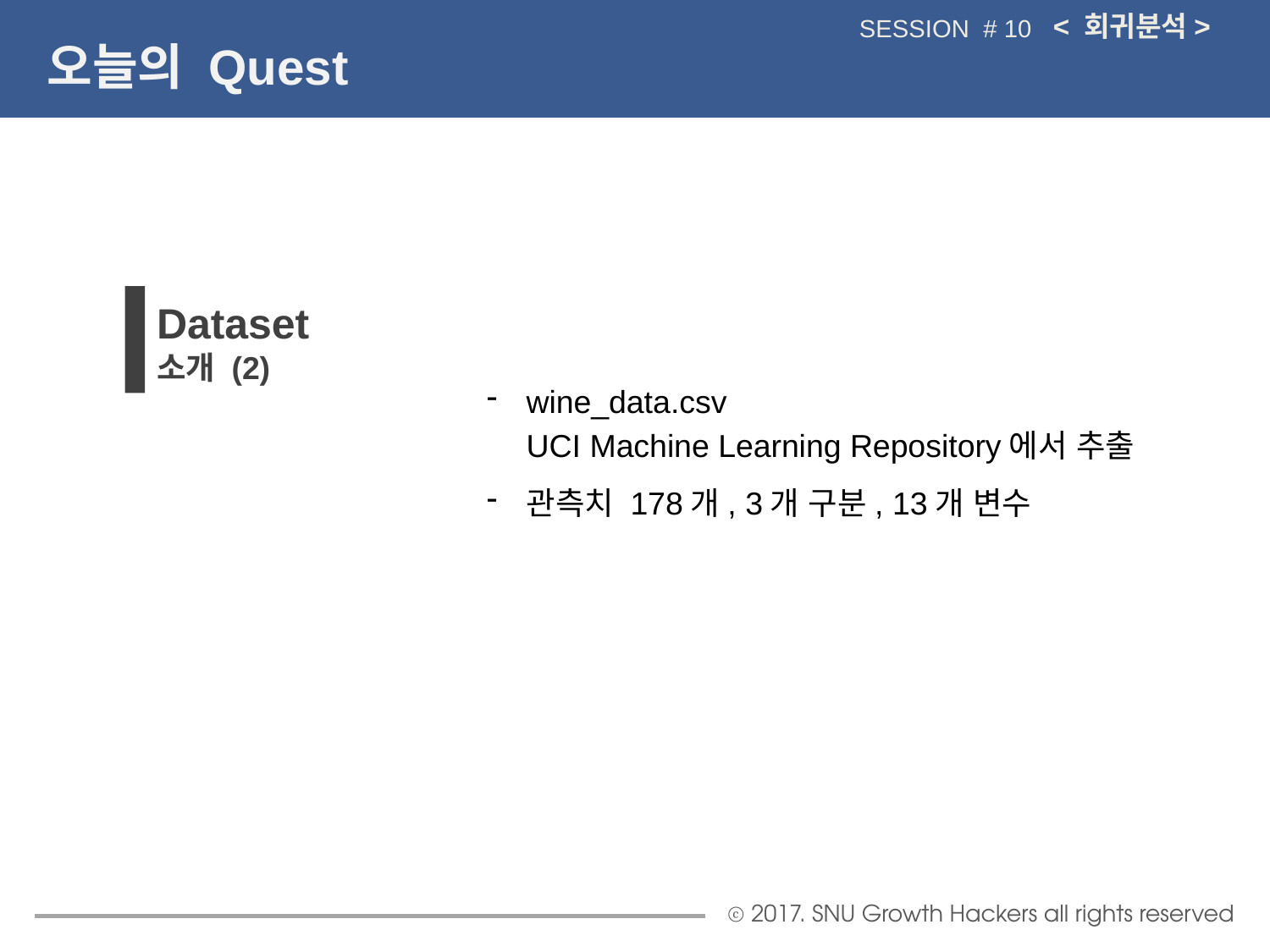

< 회귀분석>
SESSION  # 10
오늘의 Quest

Dataset
소개 (2)
wine_data.csv
UCI Machine Learning Repository에서 추출
관측치 178개, 3개 구분, 13개 변수
ⓒ 2017. SNU Growth Hackers all rights reserved